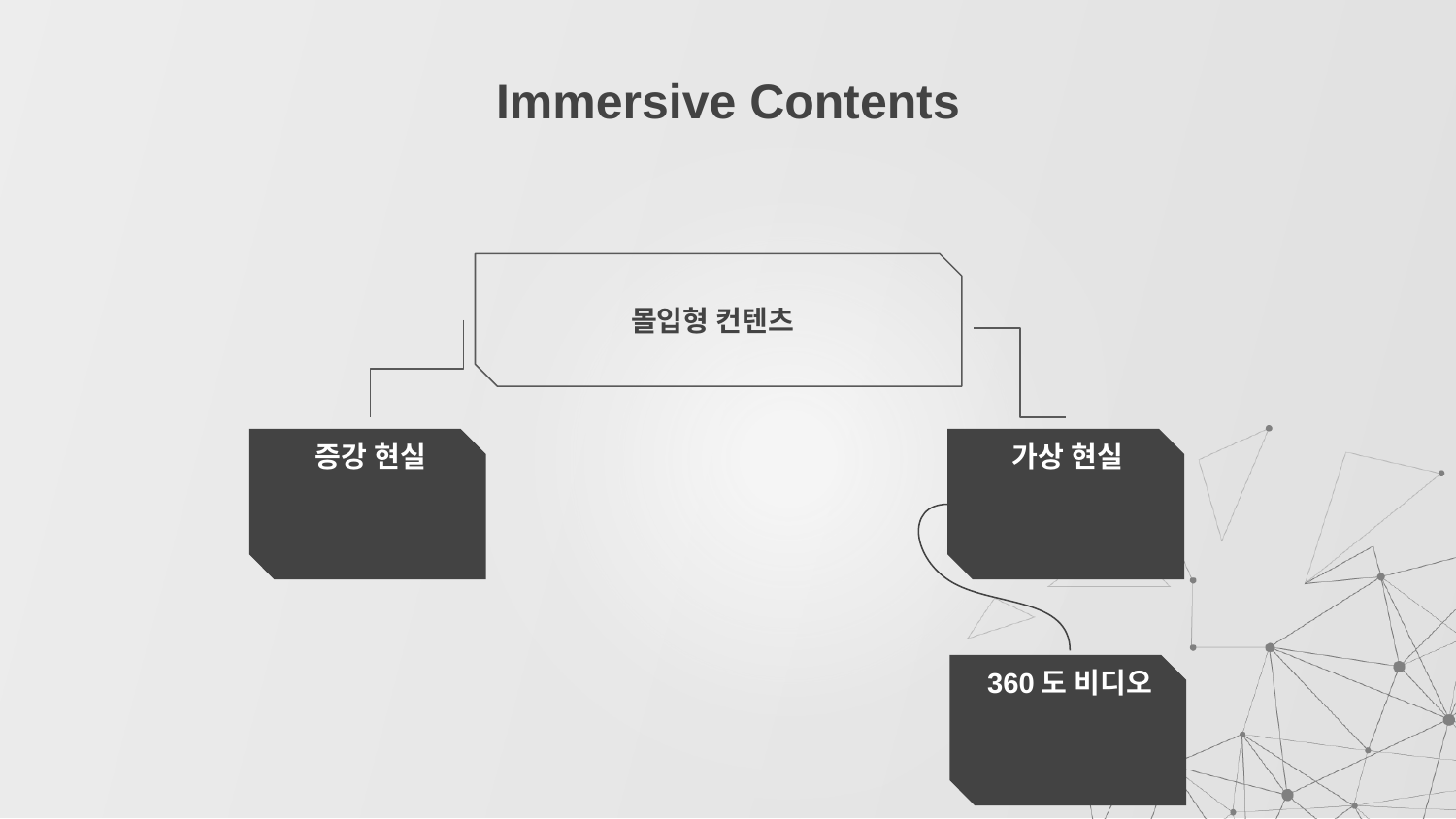

# Immersive Contents

몰입형 컨텐츠
증강 현실
가상 현실

360도 비디오